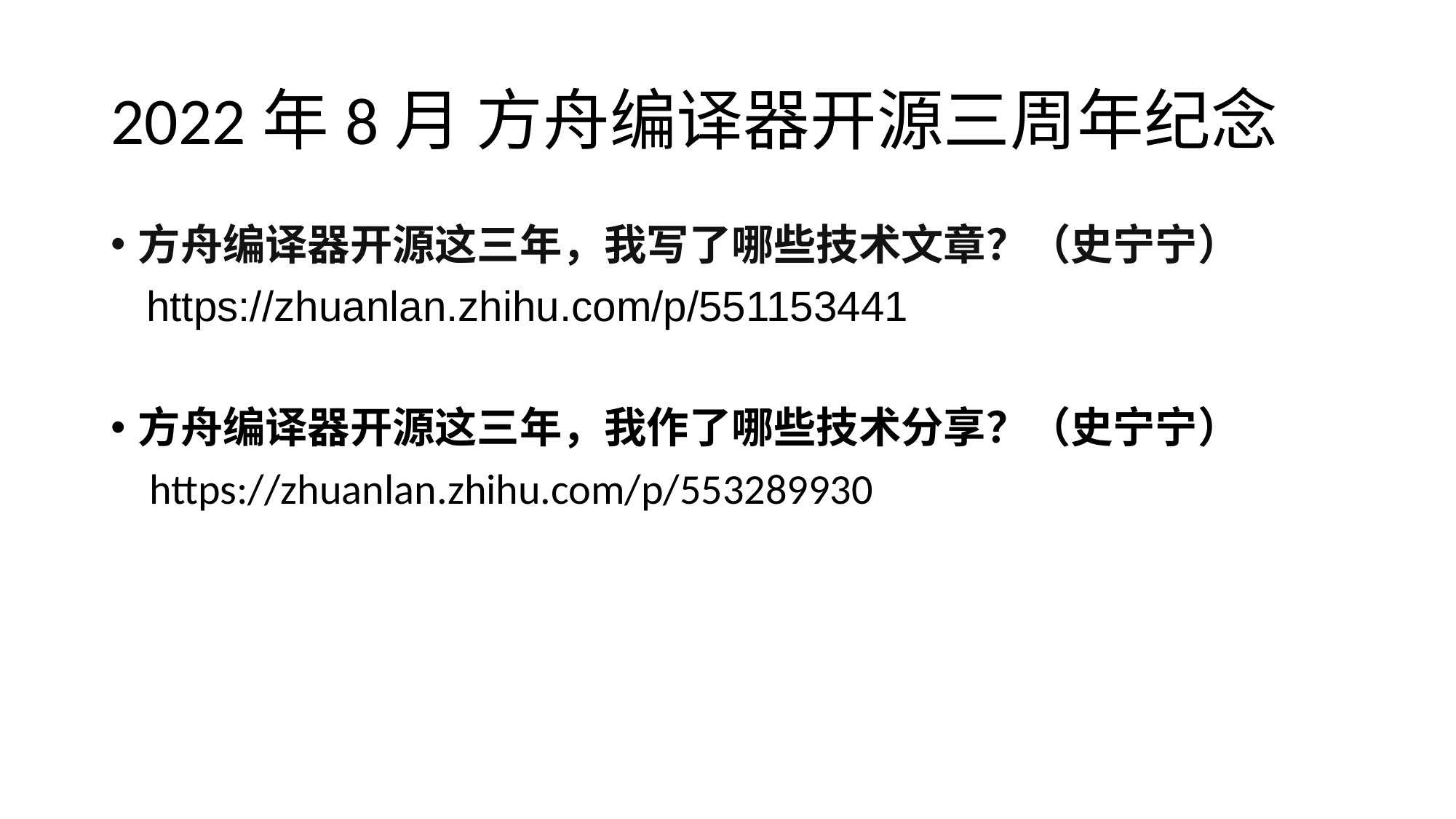

# 2022年8月 方舟编译器开源三周年纪念
方舟编译器开源这三年，我写了哪些技术文章？（史宁宁）
   https://zhuanlan.zhihu.com/p/551153441

方舟编译器开源这三年，我作了哪些技术分享？（史宁宁）
    https://zhuanlan.zhihu.com/p/553289930